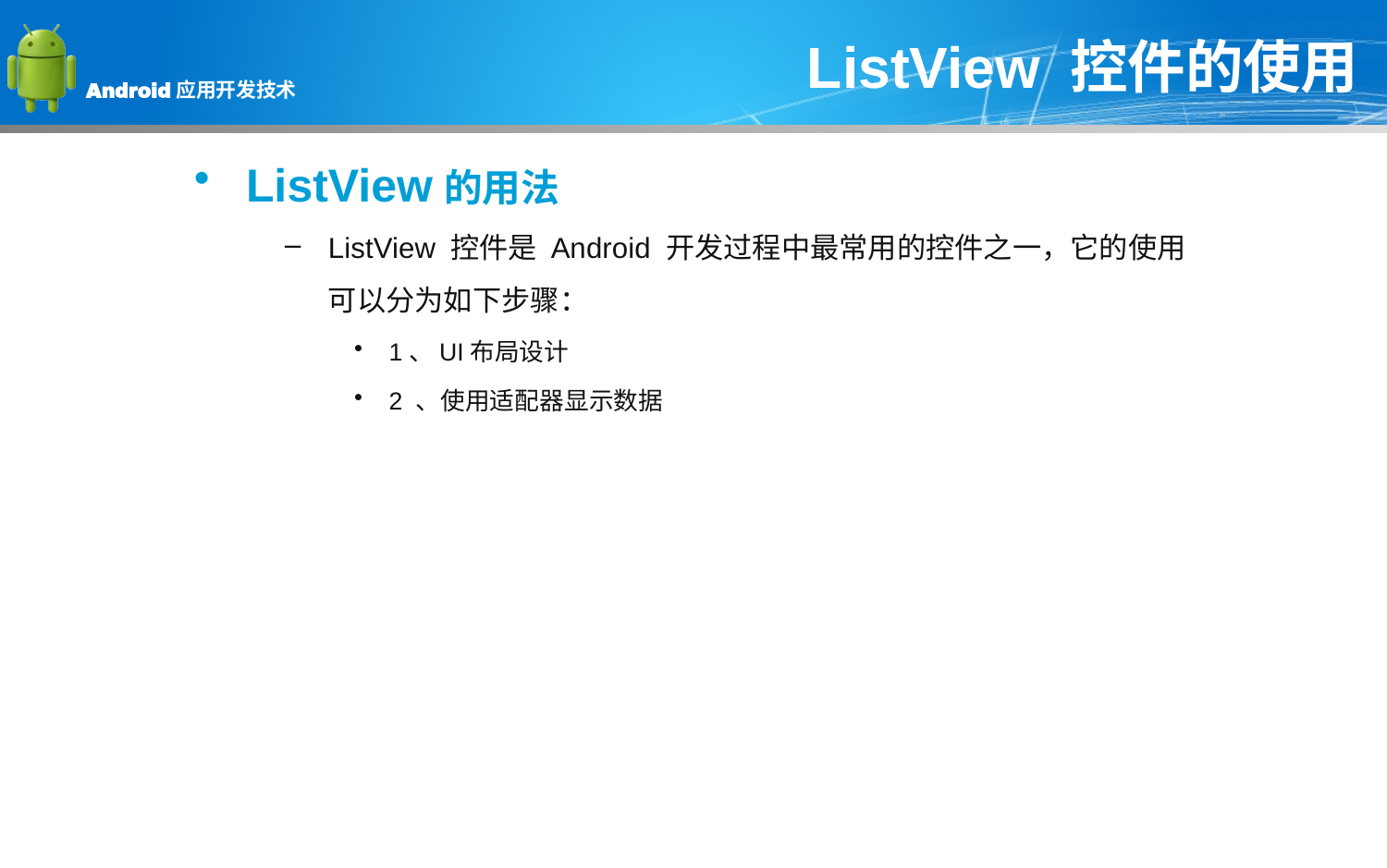

ListView 控件的使用
ListView的用法
ListView 控件是 Android 开发过程中最常用的控件之一，它的使用可以分为如下步骤：
1、UI布局设计
2 、使用适配器显示数据